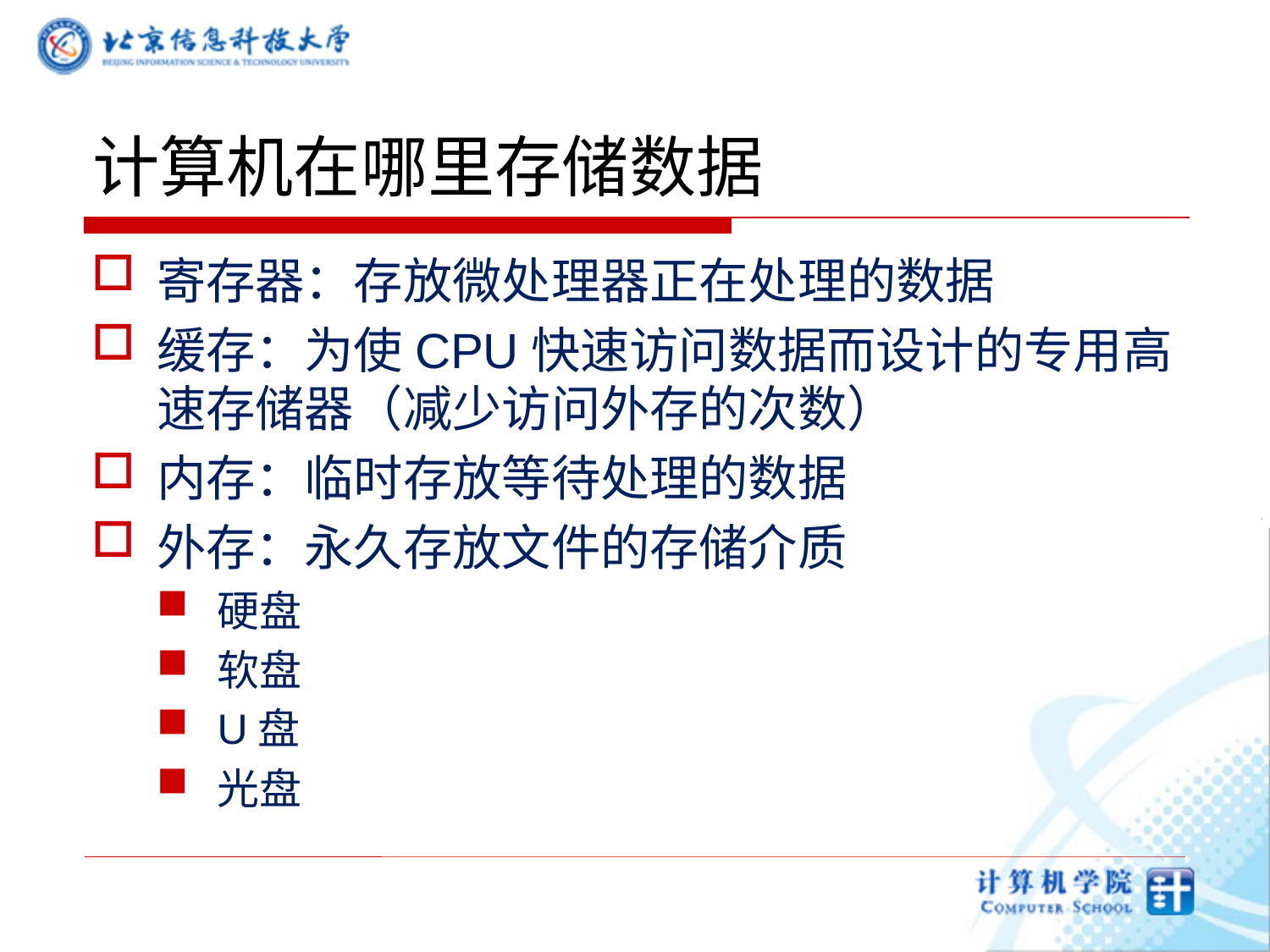

# 计算机在哪里存储数据
寄存器：存放微处理器正在处理的数据
缓存：为使CPU快速访问数据而设计的专用高速存储器（减少访问外存的次数）
内存：临时存放等待处理的数据
外存：永久存放文件的存储介质
硬盘
软盘
U盘
光盘